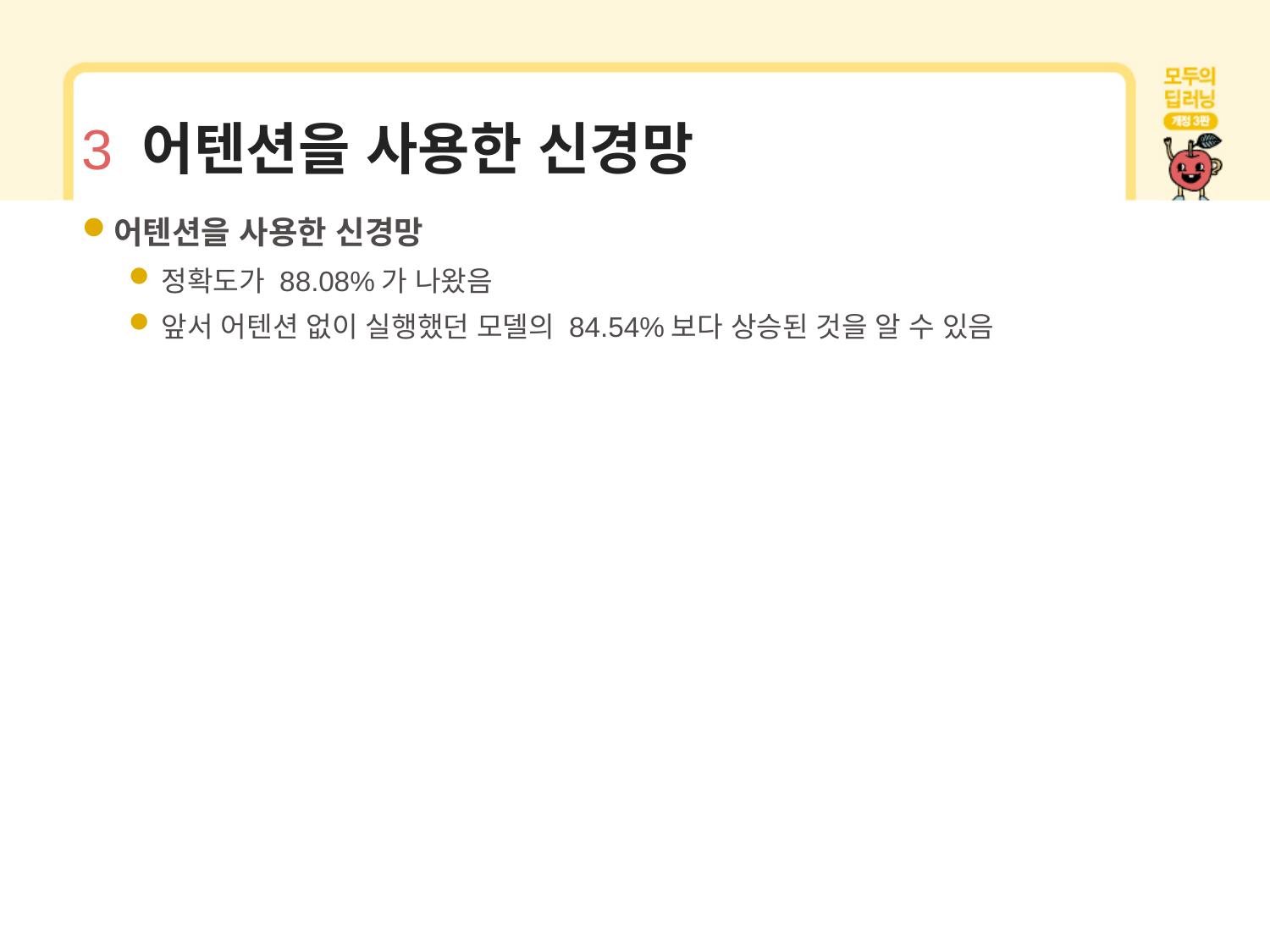

# 3 어텐션을 사용한 신경망
어텐션을 사용한 신경망
정확도가 88.08%가 나왔음
앞서 어텐션 없이 실행했던 모델의 84.54%보다 상승된 것을 알 수 있음